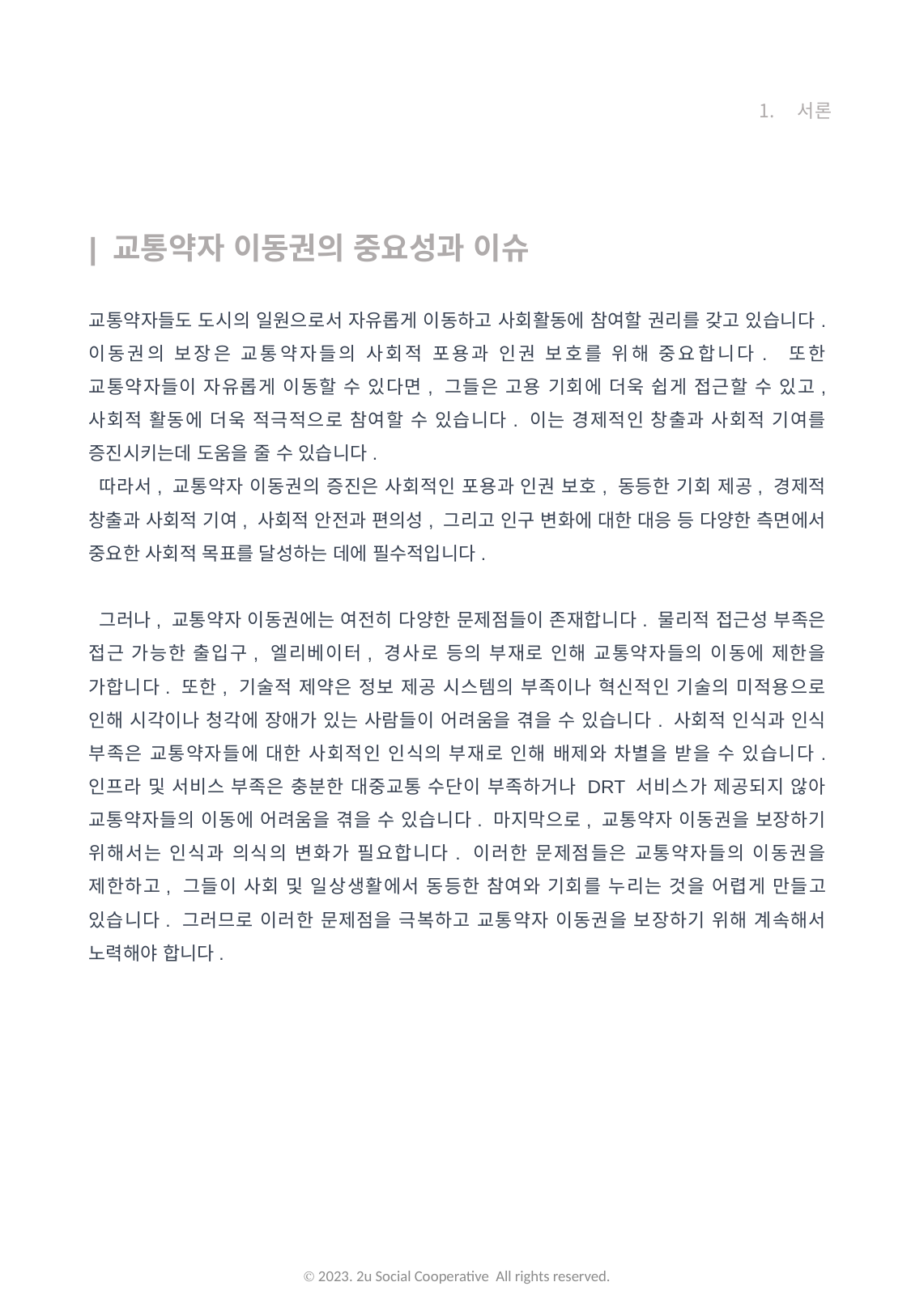

서론
| 교통약자 이동권의 중요성과 이슈
교통약자들도 도시의 일원으로서 자유롭게 이동하고 사회활동에 참여할 권리를 갖고 있습니다. 이동권의 보장은 교통약자들의 사회적 포용과 인권 보호를 위해 중요합니다.  또한 교통약자들이 자유롭게 이동할 수 있다면, 그들은 고용 기회에 더욱 쉽게 접근할 수 있고, 사회적 활동에 더욱 적극적으로 참여할 수 있습니다. 이는 경제적인 창출과 사회적 기여를 증진시키는데 도움을 줄 수 있습니다.
 따라서, 교통약자 이동권의 증진은 사회적인 포용과 인권 보호, 동등한 기회 제공, 경제적 창출과 사회적 기여, 사회적 안전과 편의성, 그리고 인구 변화에 대한 대응 등 다양한 측면에서 중요한 사회적 목표를 달성하는 데에 필수적입니다.

 그러나, 교통약자 이동권에는 여전히 다양한 문제점들이 존재합니다. 물리적 접근성 부족은 접근 가능한 출입구, 엘리베이터, 경사로 등의 부재로 인해 교통약자들의 이동에 제한을 가합니다. 또한, 기술적 제약은 정보 제공 시스템의 부족이나 혁신적인 기술의 미적용으로 인해 시각이나 청각에 장애가 있는 사람들이 어려움을 겪을 수 있습니다. 사회적 인식과 인식 부족은 교통약자들에 대한 사회적인 인식의 부재로 인해 배제와 차별을 받을 수 있습니다. 인프라 및 서비스 부족은 충분한 대중교통 수단이 부족하거나 DRT 서비스가 제공되지 않아 교통약자들의 이동에 어려움을 겪을 수 있습니다. 마지막으로, 교통약자 이동권을 보장하기 위해서는 인식과 의식의 변화가 필요합니다. 이러한 문제점들은 교통약자들의 이동권을 제한하고, 그들이 사회 및 일상생활에서 동등한 참여와 기회를 누리는 것을 어렵게 만들고 있습니다. 그러므로 이러한 문제점을 극복하고 교통약자 이동권을 보장하기 위해 계속해서 노력해야 합니다.
Ⓒ 2023. 2u Social Cooperative  All rights reserved.